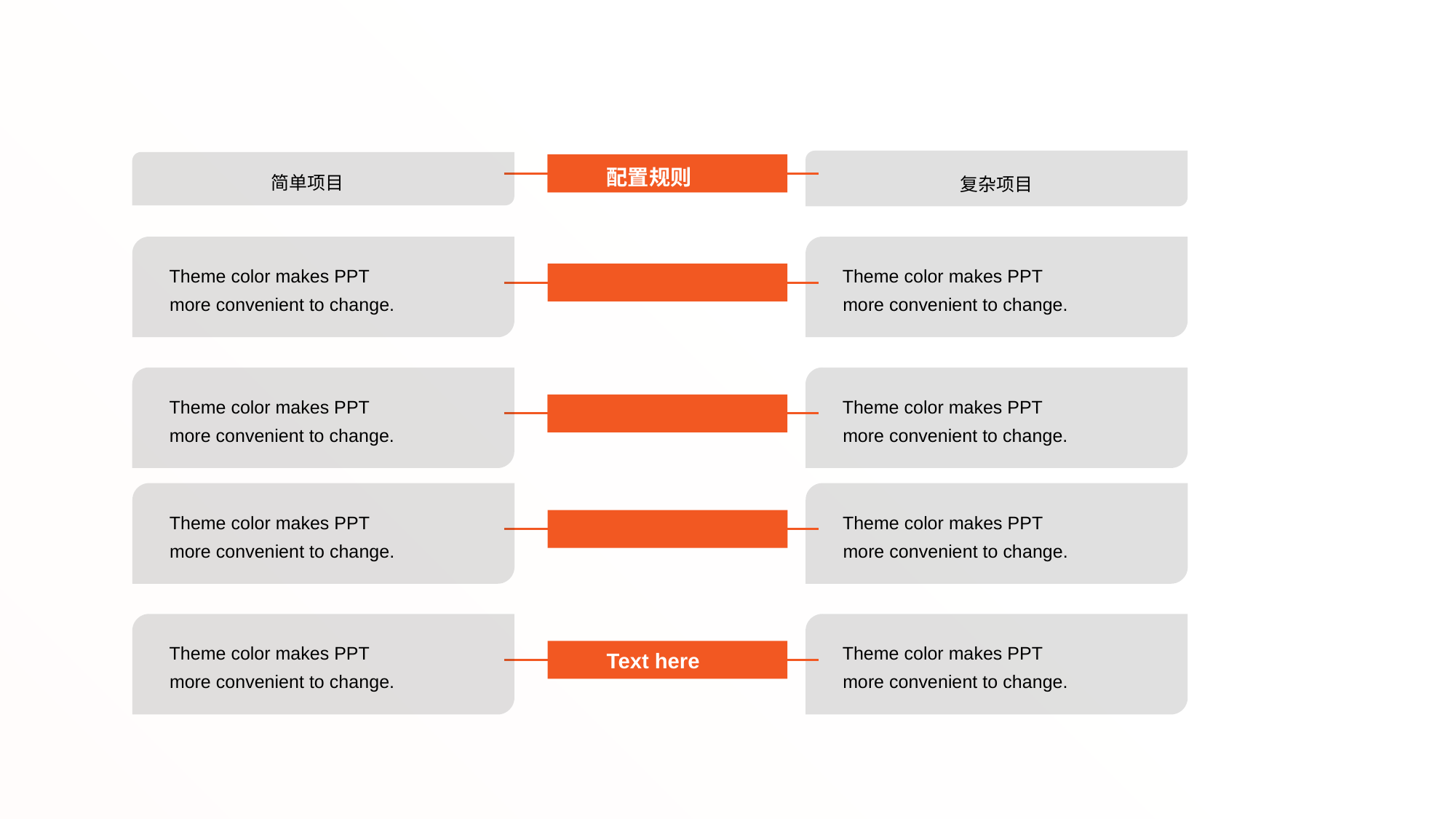

简单项目
复杂项目
配置规则

Theme color makes PPT
     more convenient to change.
Theme color makes PPT
     more convenient to change.

Theme color makes PPT
     more convenient to change.
Theme color makes PPT
     more convenient to change.

Theme color makes PPT
     more convenient to change.
Theme color makes PPT
     more convenient to change.

Theme color makes PPT
     more convenient to change.
Theme color makes PPT
     more convenient to change.

Text here